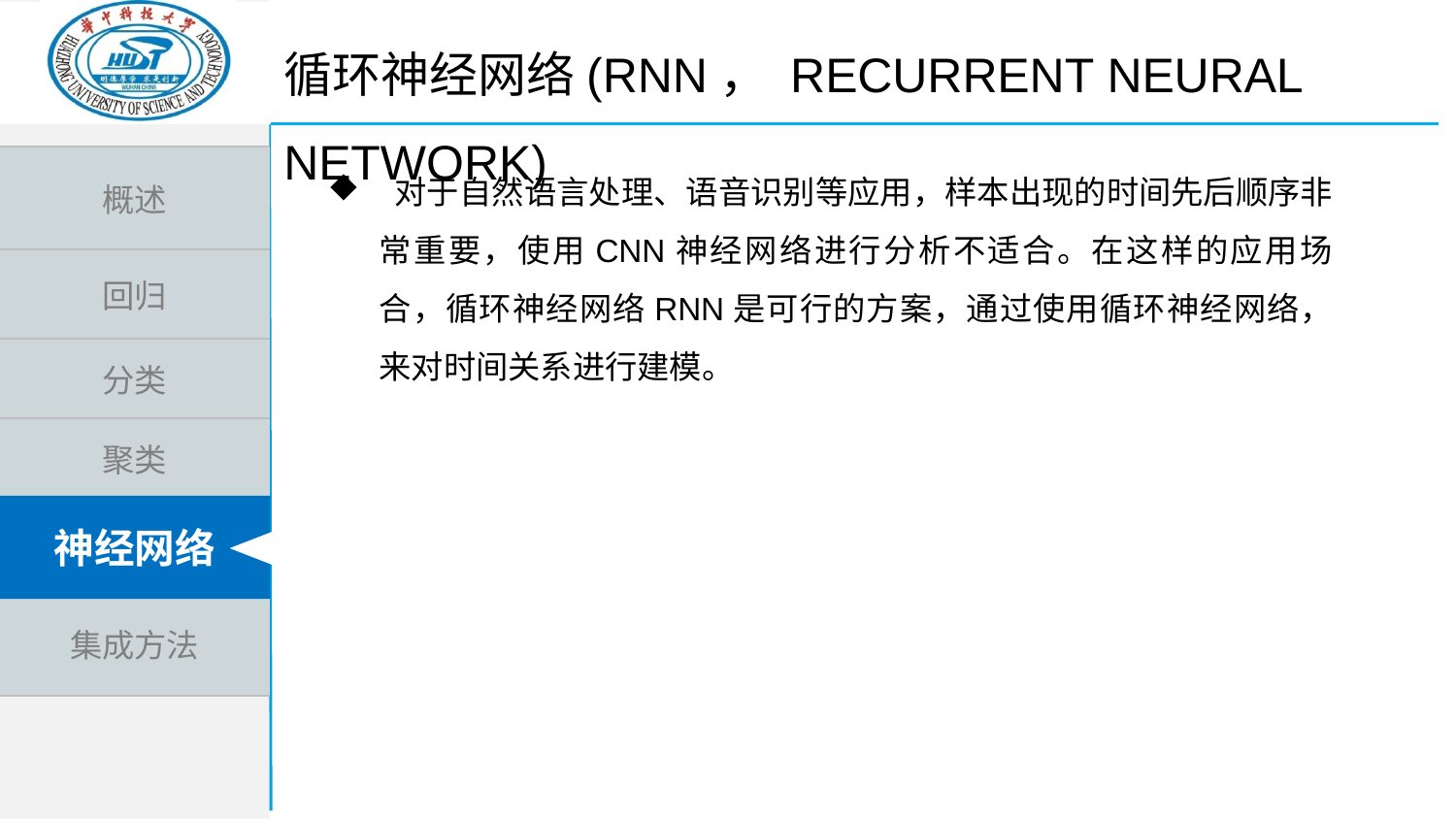

循环神经网络(RNN， Recurrent Neural Network)
 对于自然语言处理、语音识别等应用，样本出现的时间先后顺序非常重要，使用CNN神经网络进行分析不适合。在这样的应用场合，循环神经网络RNN是可行的方案，通过使用循环神经网络，来对时间关系进行建模。